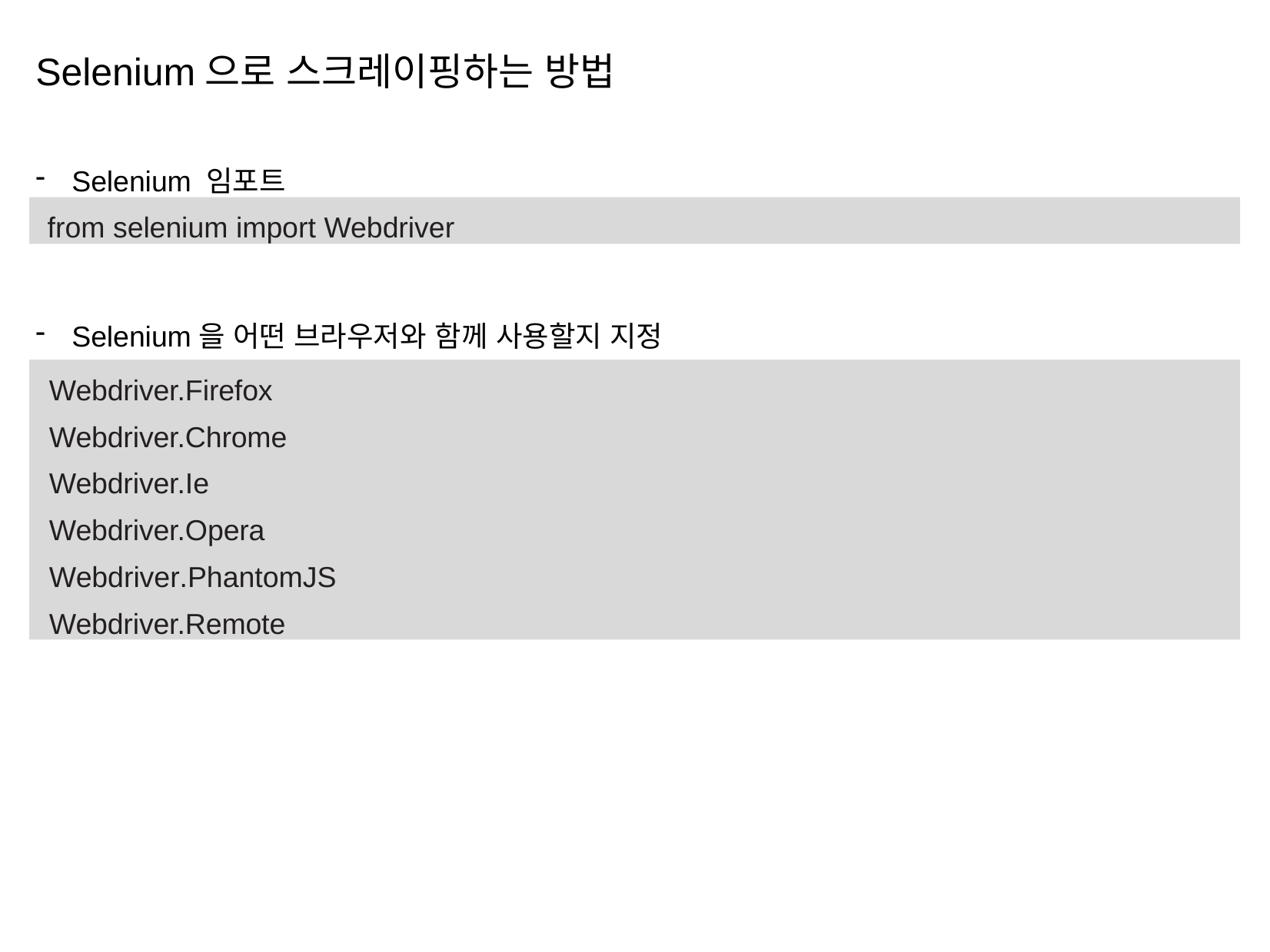

Selenium으로 스크레이핑하는 방법

Selenium 임포트

Selenium을 어떤 브라우저와 함께 사용할지 지정

from selenium import Webdriver
Webdriver.Firefox
Webdriver.Chrome
Webdriver.Ie
Webdriver.Opera
Webdriver.PhantomJS
Webdriver.Remote